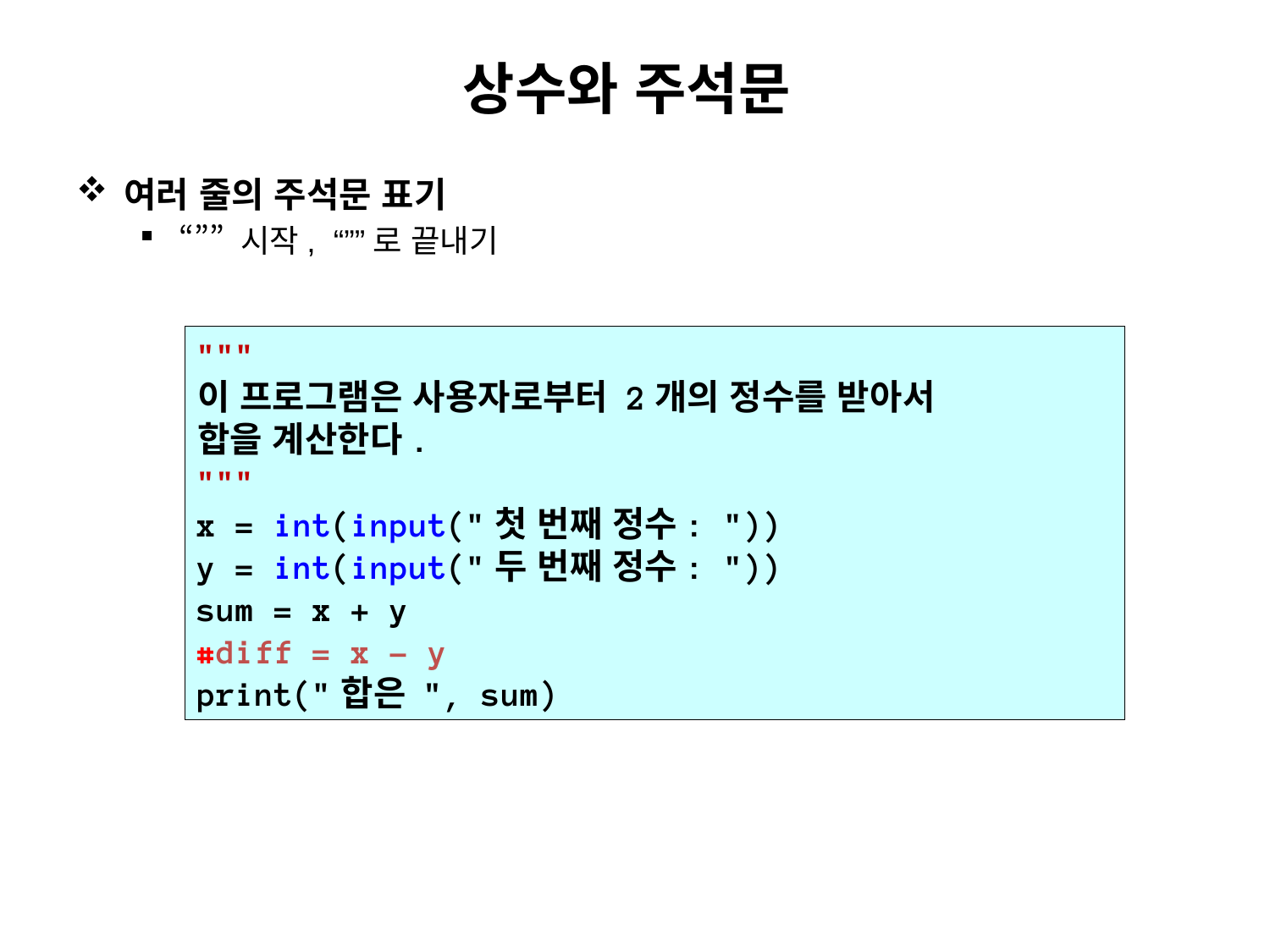

# 상수와 주석문
여러 줄의 주석문 표기
“”” 시작,  “””로 끝내기

"""
이 프로그램은 사용자로부터 2개의 정수를 받아서
합을 계산한다.
"""
x = int(input("첫 번째 정수: "))
y = int(input("두 번째 정수: "))
sum = x + y
#diff = x - y
print("합은 ", sum)